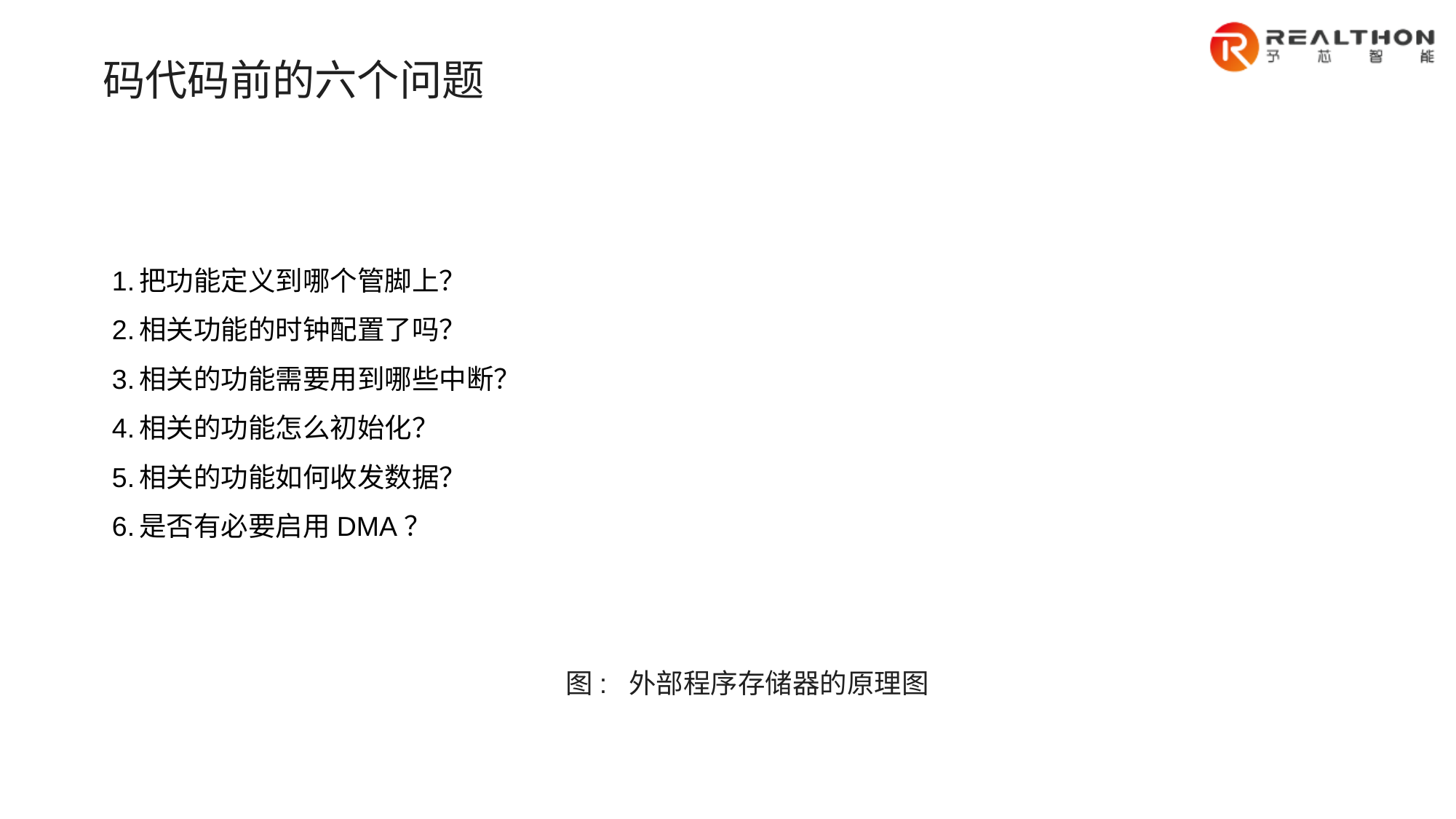

码代码前的六个问题
把功能定义到哪个管脚上？
相关功能的时钟配置了吗？
相关的功能需要用到哪些中断？
相关的功能怎么初始化？
相关的功能如何收发数据？
是否有必要启用DMA？
图:  外部程序存储器的原理图